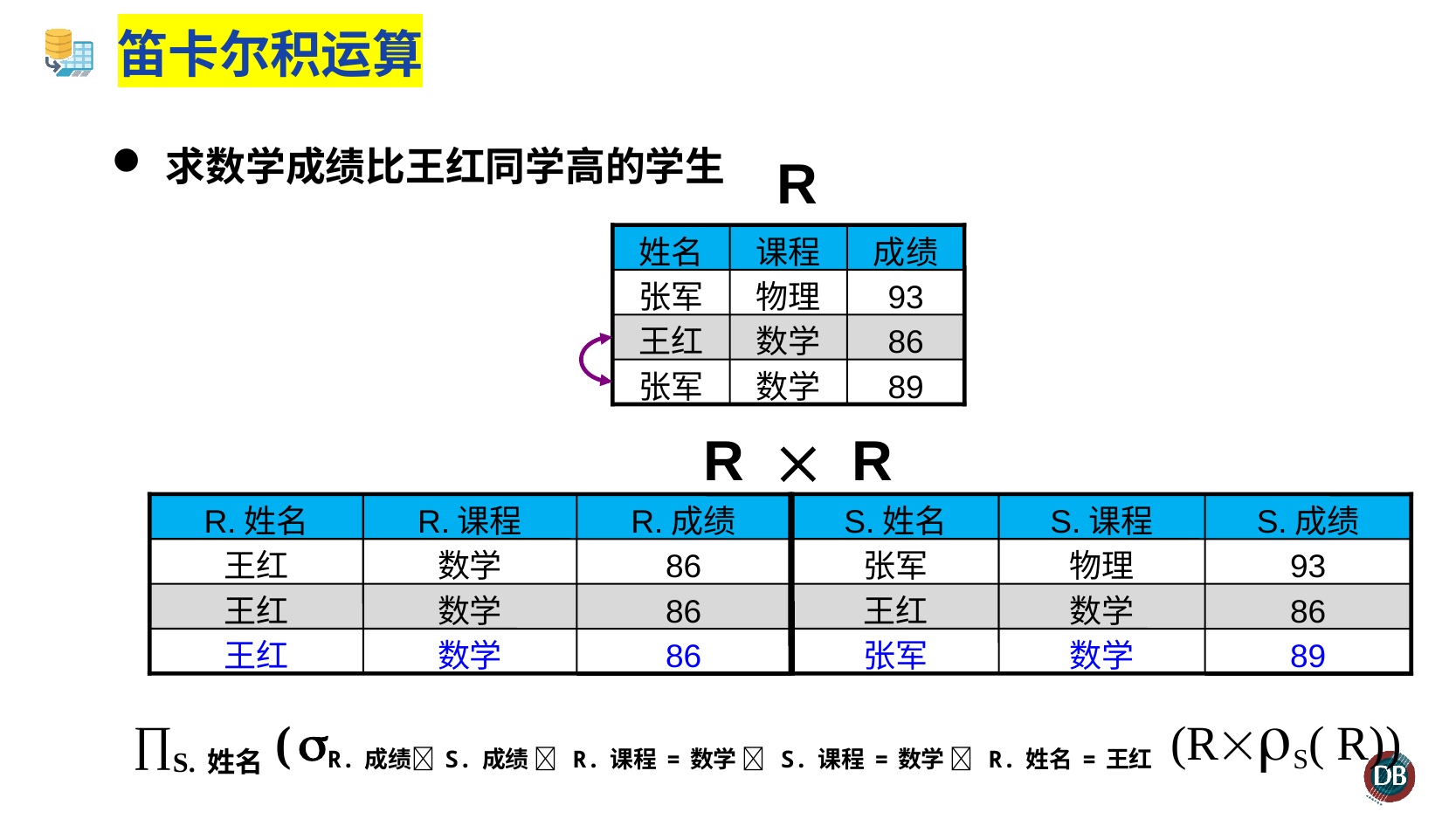

# 笛卡尔积运算
求数学成绩比王红同学高的学生
R
姓名

课程

成绩

张军

物理
93
王红

数学
86
张军

数学
89

R  ×  R
R.姓名

R.课程

R.成绩

王红

数学
86
王红

数学
86
王红

数学
86

S.姓名

S.课程

S.成绩

张军

物理
93
王红

数学
86
张军

数学
89

∏S.姓名( σR.成绩<S.成绩 ∧ R.课程=数学 ∧ S.课程=数学 ∧ R.姓名=王红 (R×ρS( R))